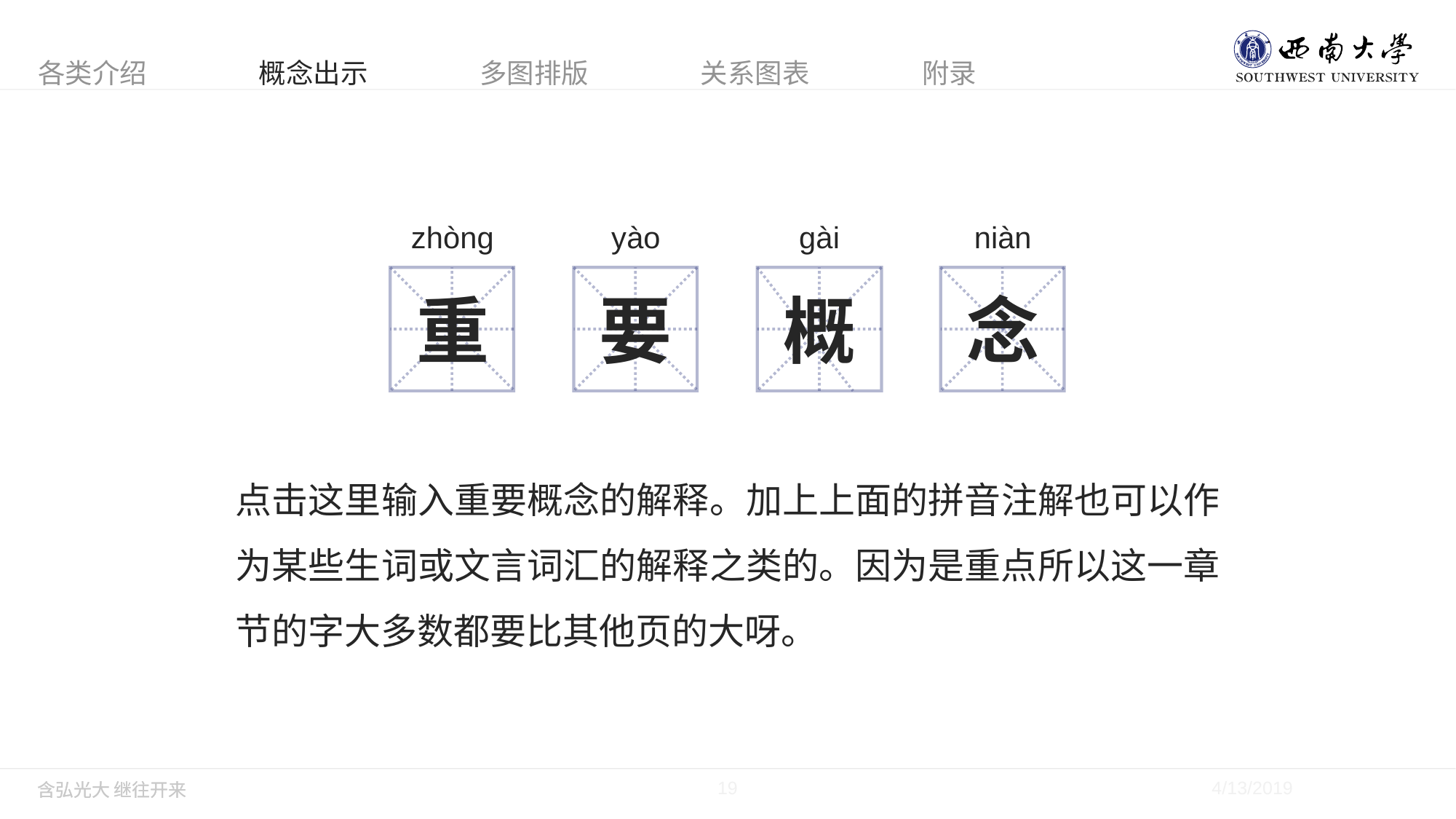

zhòng
yào
gài
niàn

要
重
概
念
点击这里输入重要概念的解释。加上上面的拼音注解也可以作为某些生词或文言词汇的解释之类的。因为是重点所以这一章节的字大多数都要比其他页的大呀。

19
4/13/2019